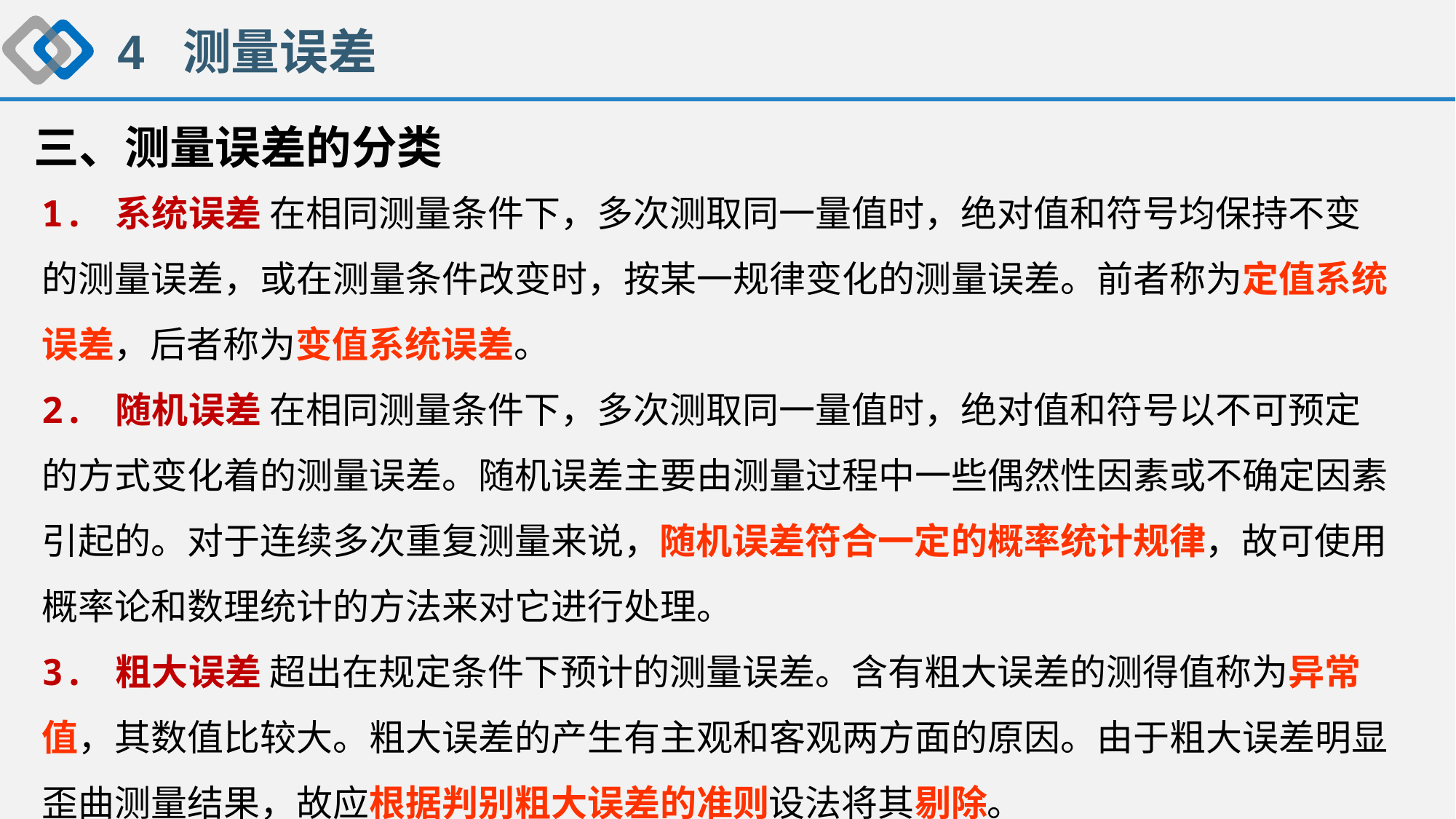

4  测量误差
三、测量误差的分类
1. 系统误差 在相同测量条件下，多次测取同一量值时，绝对值和符号均保持不变的测量误差，或在测量条件改变时，按某一规律变化的测量误差。前者称为定值系统误差，后者称为变值系统误差。
2. 随机误差 在相同测量条件下，多次测取同一量值时，绝对值和符号以不可预定的方式变化着的测量误差。随机误差主要由测量过程中一些偶然性因素或不确定因素引起的。对于连续多次重复测量来说，随机误差符合一定的概率统计规律，故可使用概率论和数理统计的方法来对它进行处理。
3. 粗大误差 超出在规定条件下预计的测量误差。含有粗大误差的测得值称为异常值，其数值比较大。粗大误差的产生有主观和客观两方面的原因。由于粗大误差明显歪曲测量结果，故应根据判别粗大误差的准则设法将其剔除。